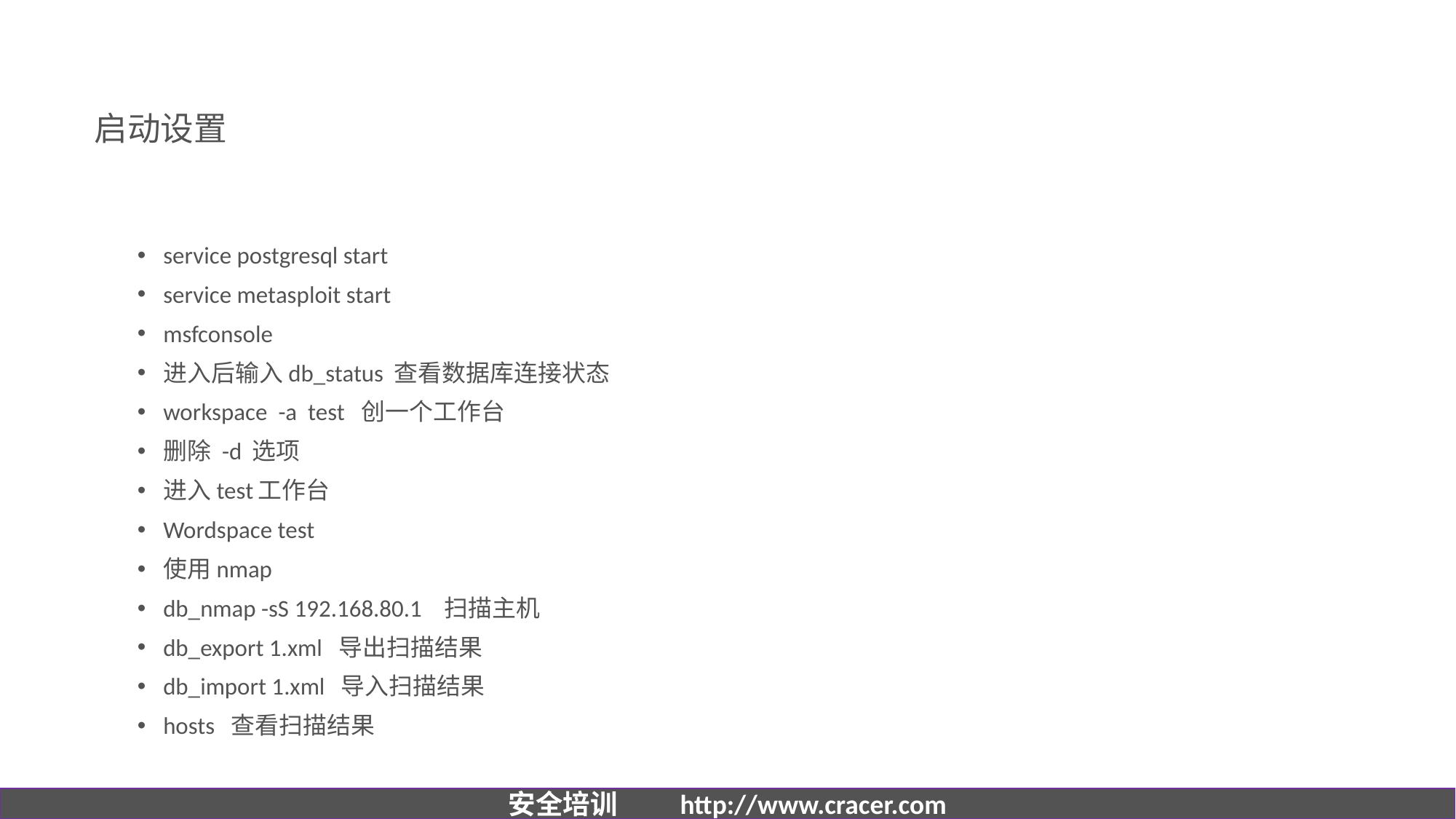

# 启动设置
service postgresql start
service metasploit start
msfconsole
进入后输入db_status 查看数据库连接状态
workspace  -a  test  创一个工作台
删除 -d 选项
进入test工作台
Wordspace test
使用nmap
db_nmap -sS 192.168.80.1   扫描主机
db_export 1.xml  导出扫描结果
db_import 1.xml  导入扫描结果
hosts  查看扫描结果